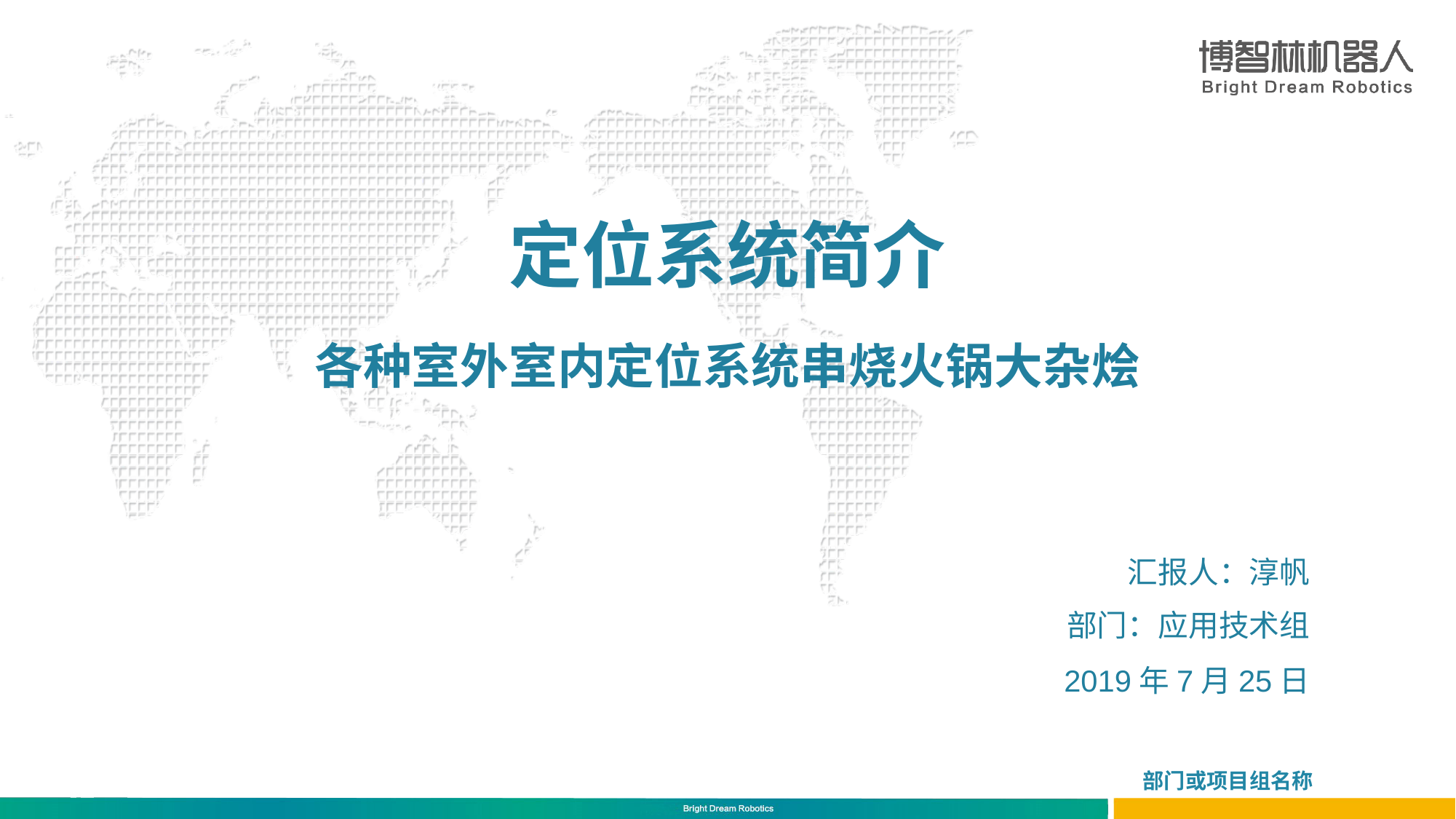

定位系统简介
各种室外室内定位系统串烧火锅大杂烩
汇报人：淳帆
部门：应用技术组
2019年7月25日